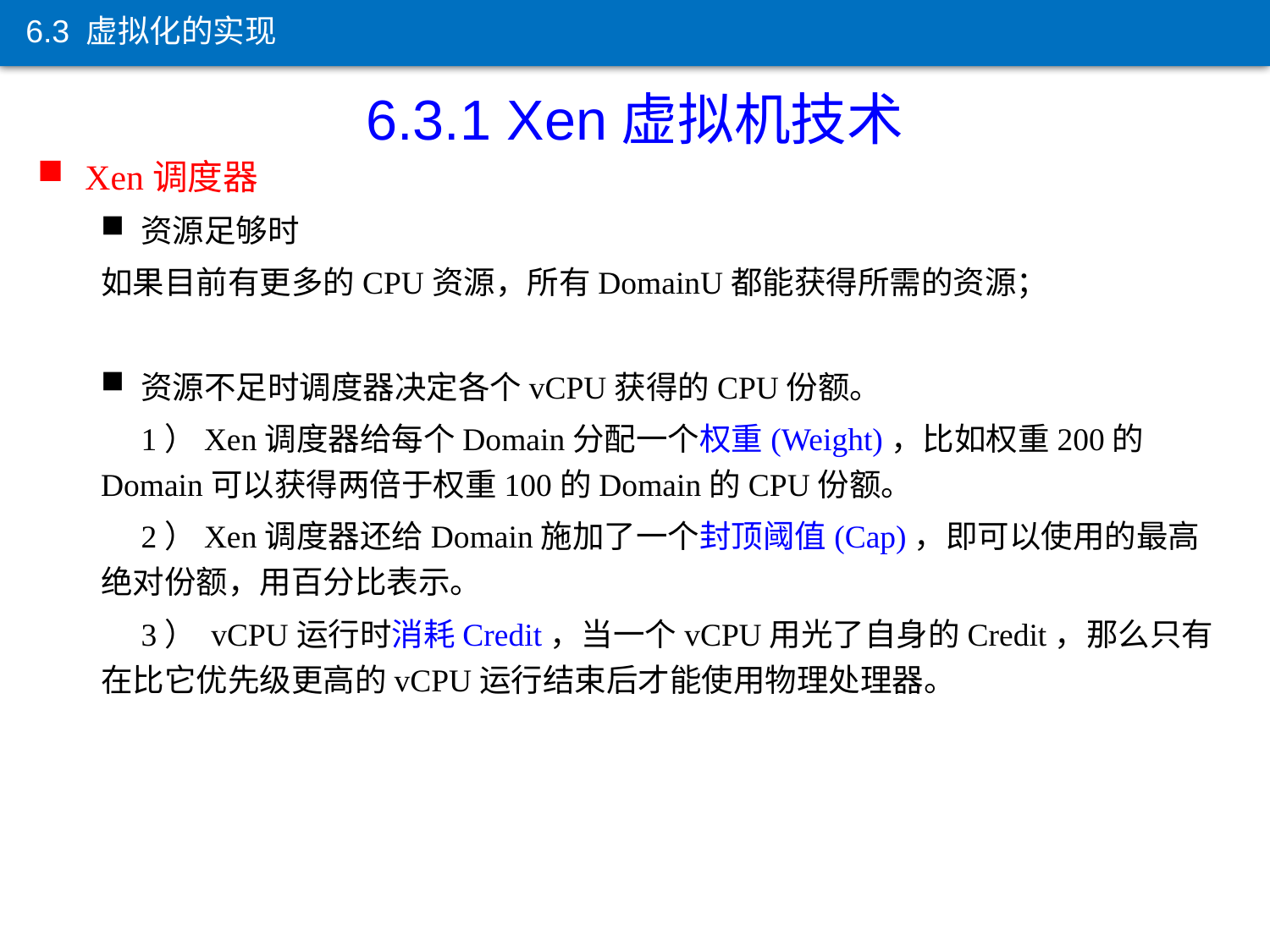

6.3 虚拟化的实现
6.3.1 Xen虚拟机技术
Xen调度器
资源足够时
如果目前有更多的CPU资源，所有DomainU都能获得所需的资源；

资源不足时调度器决定各个vCPU获得的CPU份额。
     1）Xen调度器给每个Domain分配一个权重(Weight)，比如权重200的Domain可以获得两倍于权重100的Domain的CPU份额。
     2）Xen调度器还给Domain施加了一个封顶阈值(Cap)，即可以使用的最高绝对份额，用百分比表示。
     3） vCPU运行时消耗Credit，当一个vCPU用光了自身的Credit，那么只有在比它优先级更高的vCPU运行结束后才能使用物理处理器。
30